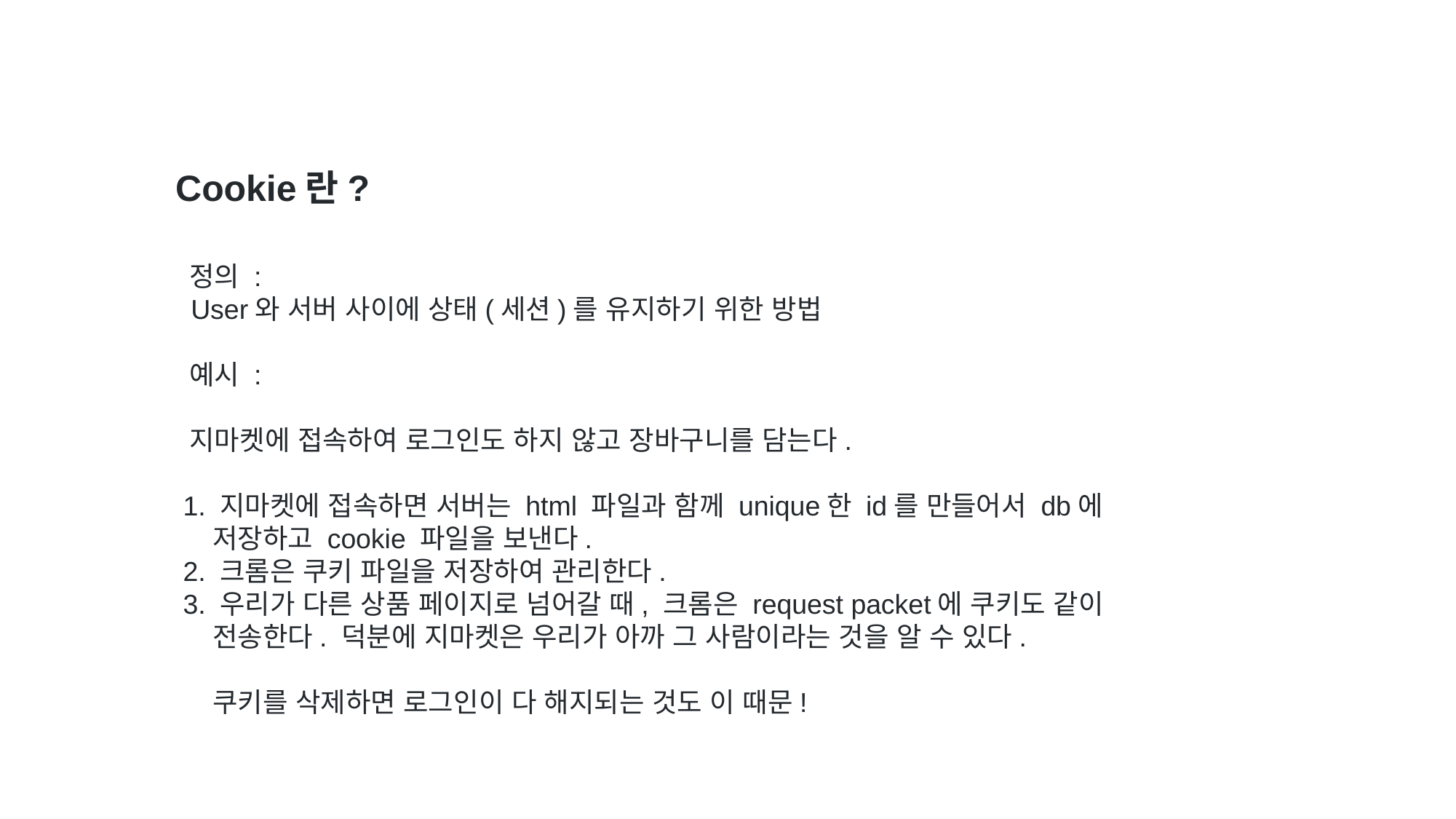

Cookie란?

 정의 :
  User와 서버 사이에 상태(세션)를 유지하기 위한 방법

 예시 :

 지마켓에 접속하여 로그인도 하지 않고 장바구니를 담는다.

 1. 지마켓에 접속하면 서버는 html 파일과 함께 unique한 id를 만들어서 db에
    저장하고 cookie 파일을 보낸다.
 2. 크롬은 쿠키 파일을 저장하여 관리한다.
 3. 우리가 다른 상품 페이지로 넘어갈 때, 크롬은 request packet에 쿠키도 같이
    전송한다. 덕분에 지마켓은 우리가 아까 그 사람이라는 것을 알 수 있다.

    쿠키를 삭제하면 로그인이 다 해지되는 것도 이 때문!